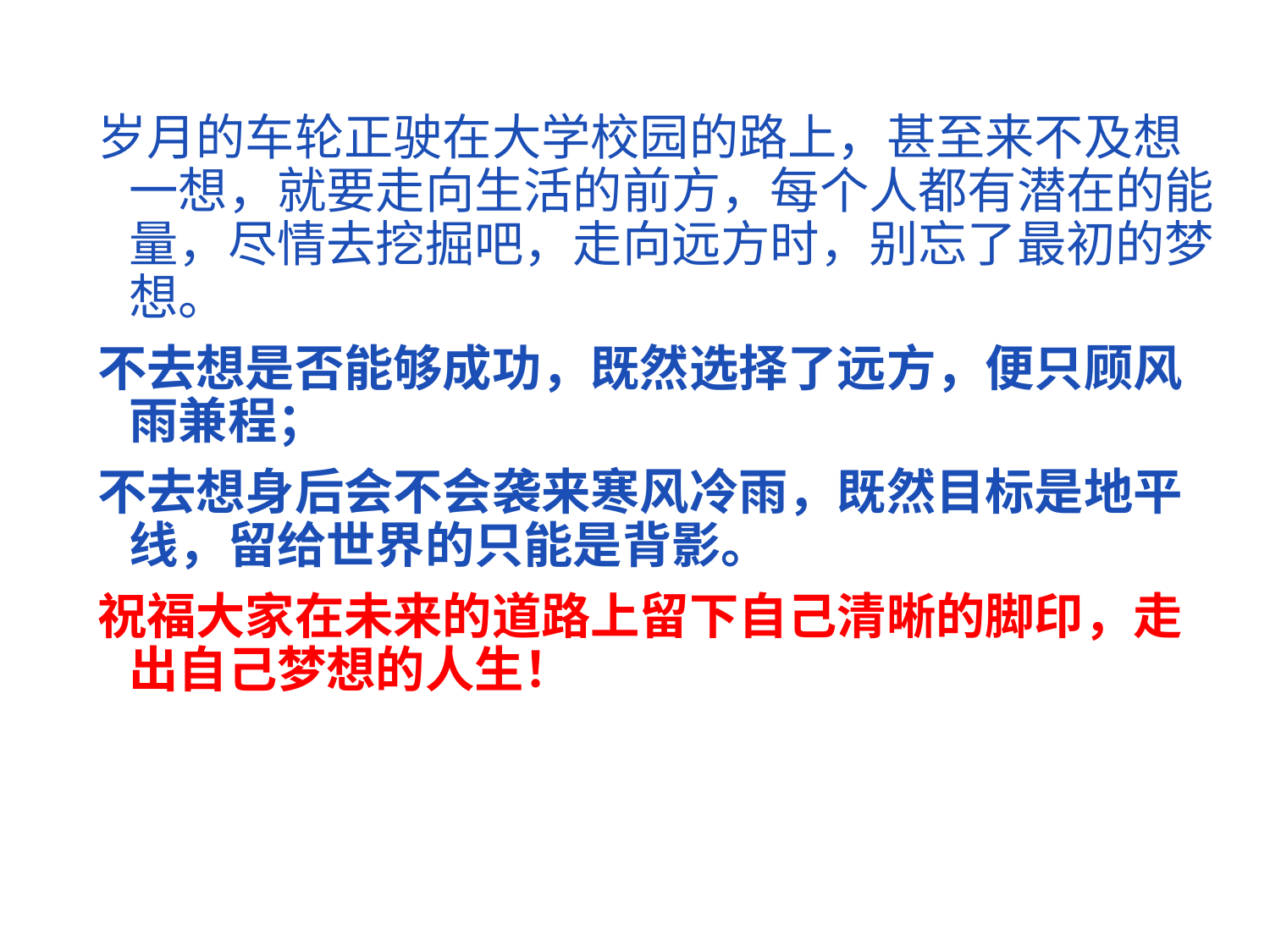

岁月的车轮正驶在大学校园的路上，甚至来不及想一想，就要走向生活的前方，每个人都有潜在的能量，尽情去挖掘吧，走向远方时，别忘了最初的梦想。
不去想是否能够成功，既然选择了远方，便只顾风雨兼程；
不去想身后会不会袭来寒风冷雨，既然目标是地平线，留给世界的只能是背影。
祝福大家在未来的道路上留下自己清晰的脚印，走出自己梦想的人生！